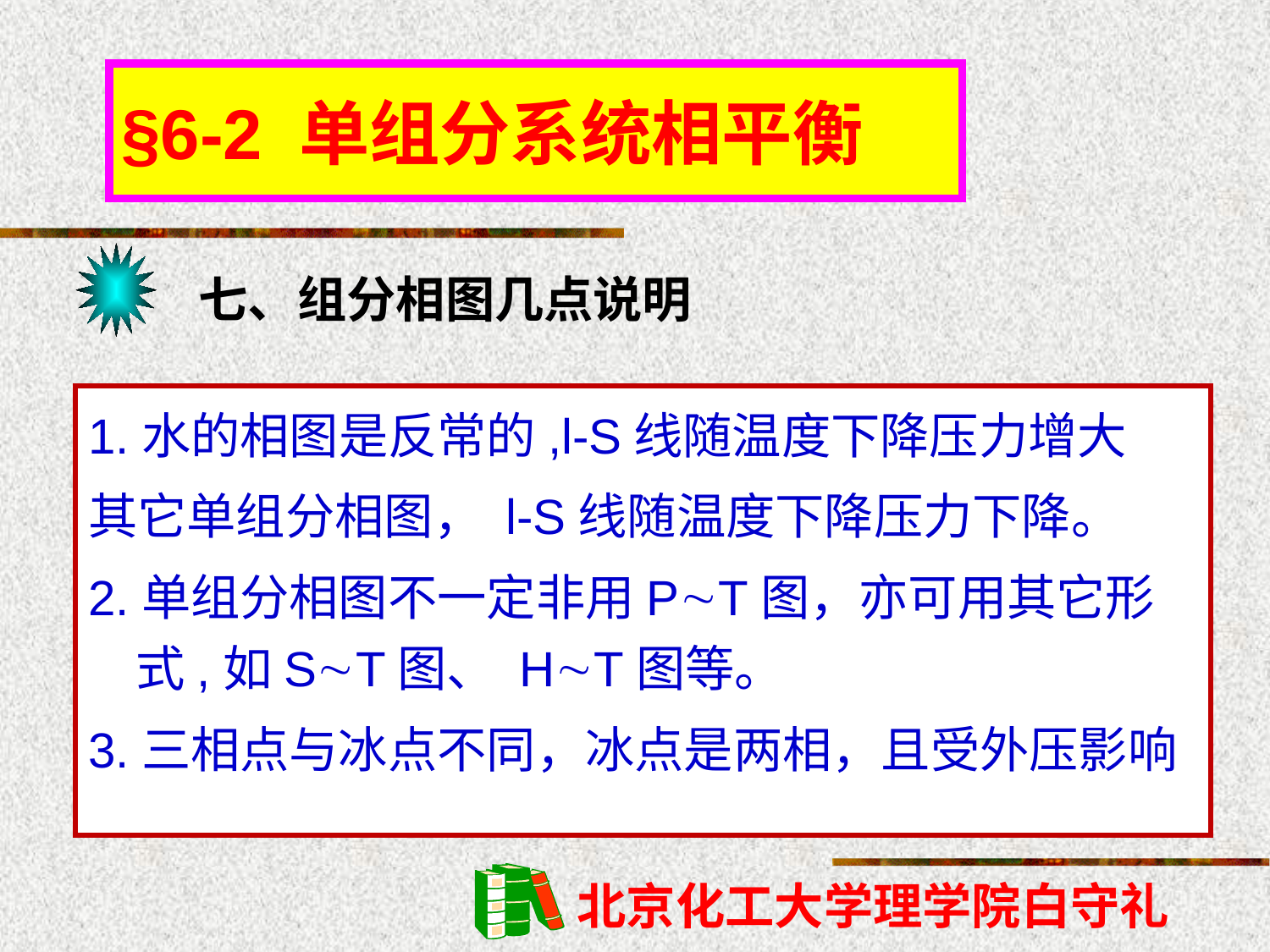

§6-2 单组分系统相平衡

七、组分相图几点说明
1.水的相图是反常的,l-S线随温度下降压力增大
其它单组分相图， l-S线随温度下降压力下降。
2.单组分相图不一定非用P∼T图，亦可用其它形式,如S∼T图、 H∼T图等。
3.三相点与冰点不同，冰点是两相，且受外压影响